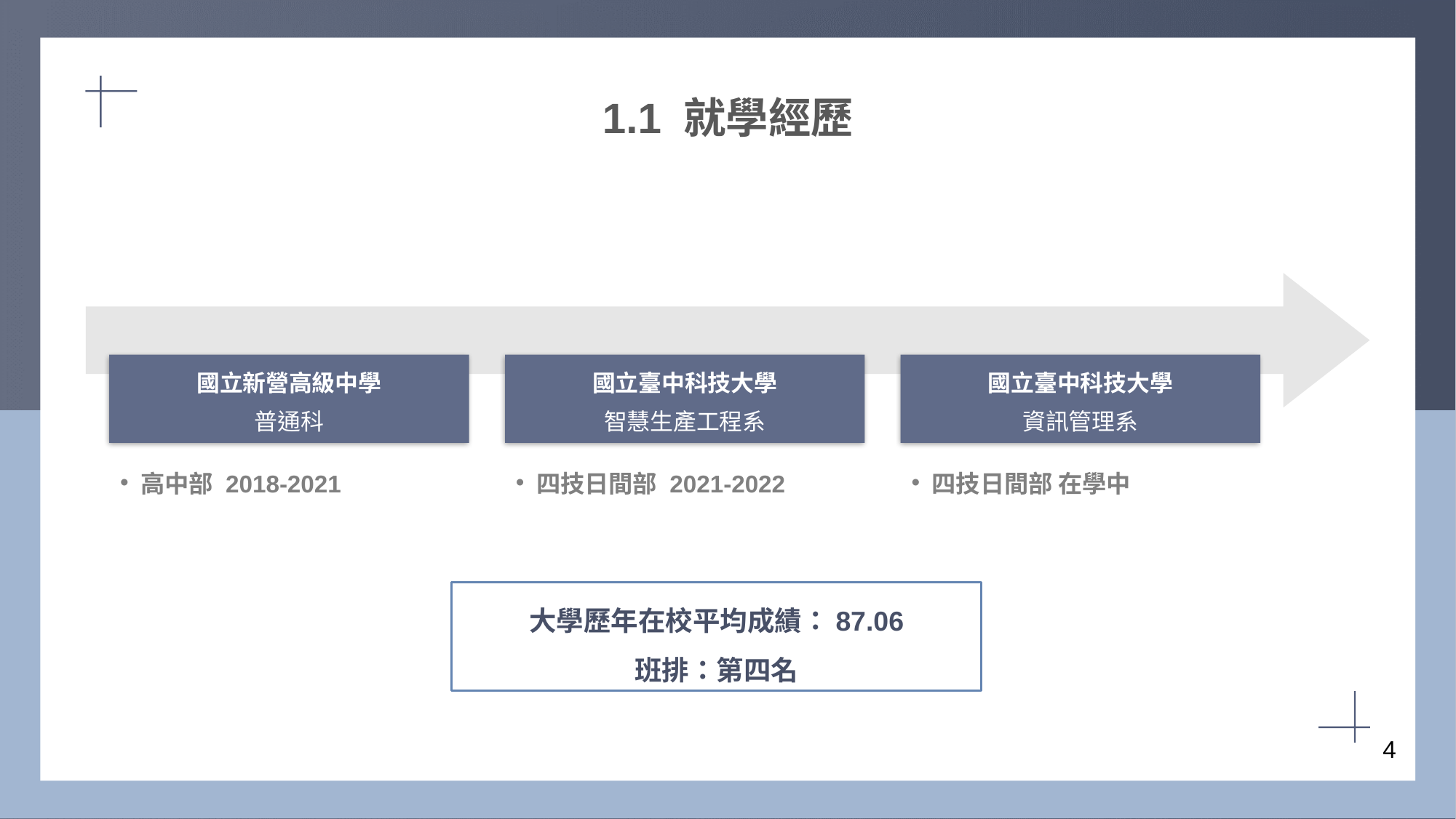

1.1 就學經歷

國立新營高級中學
普通科
高中部 2018-2021

國立臺中科技大學
智慧生產工程系
四技日間部 2021-2022
國立臺中科技大學
資訊管理系
四技日間部 在學中
大學歷年在校平均成績：87.06
班排：第四名
4